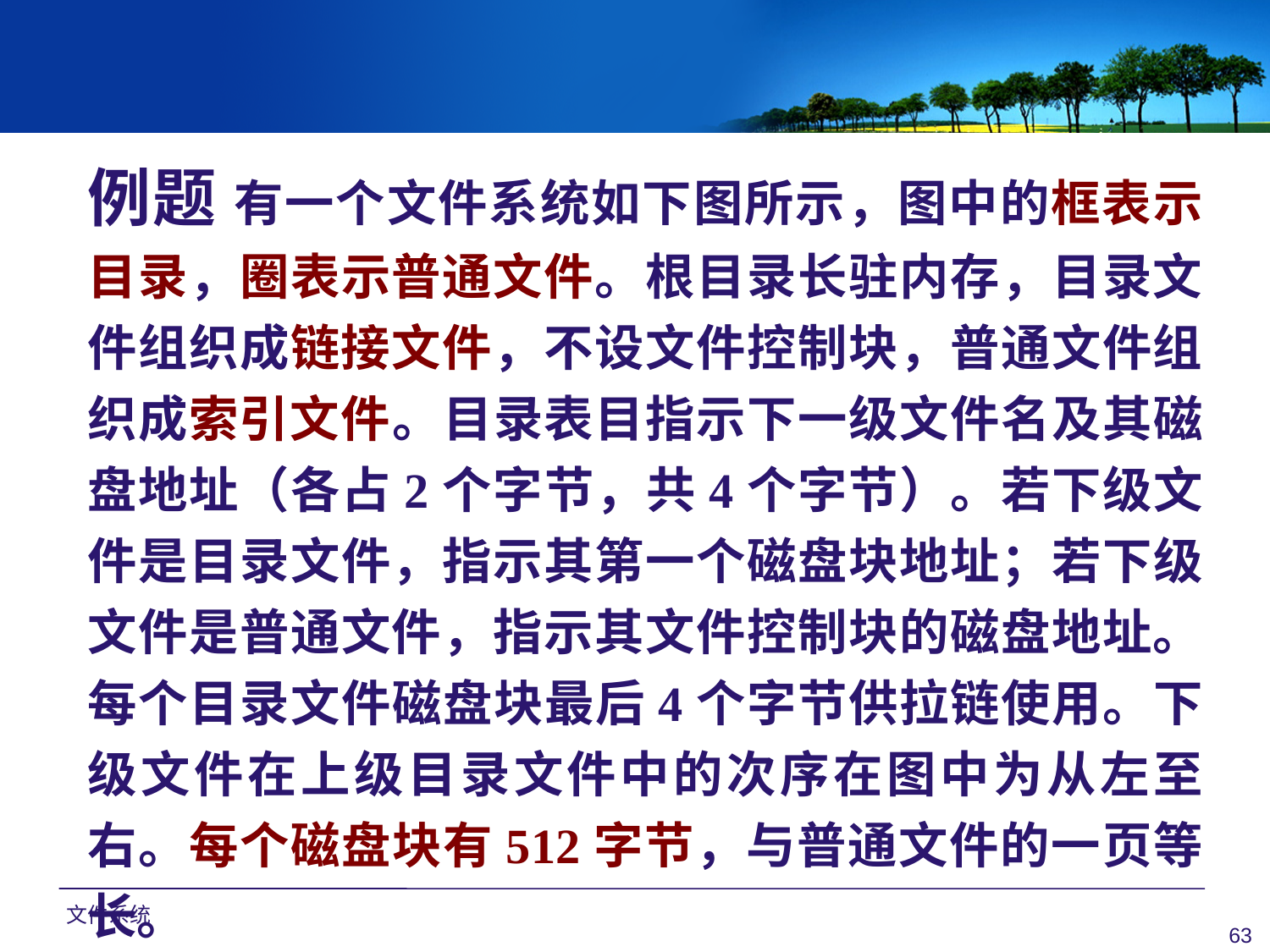

例题 有一个文件系统如下图所示，图中的框表示目录，圈表示普通文件。根目录长驻内存，目录文件组织成链接文件，不设文件控制块，普通文件组织成索引文件。目录表目指示下一级文件名及其磁盘地址（各占2个字节，共4个字节）。若下级文件是目录文件，指示其第一个磁盘块地址；若下级文件是普通文件，指示其文件控制块的磁盘地址。每个目录文件磁盘块最后4个字节供拉链使用。下级文件在上级目录文件中的次序在图中为从左至右。每个磁盘块有512字节，与普通文件的一页等长。
文件系统
63